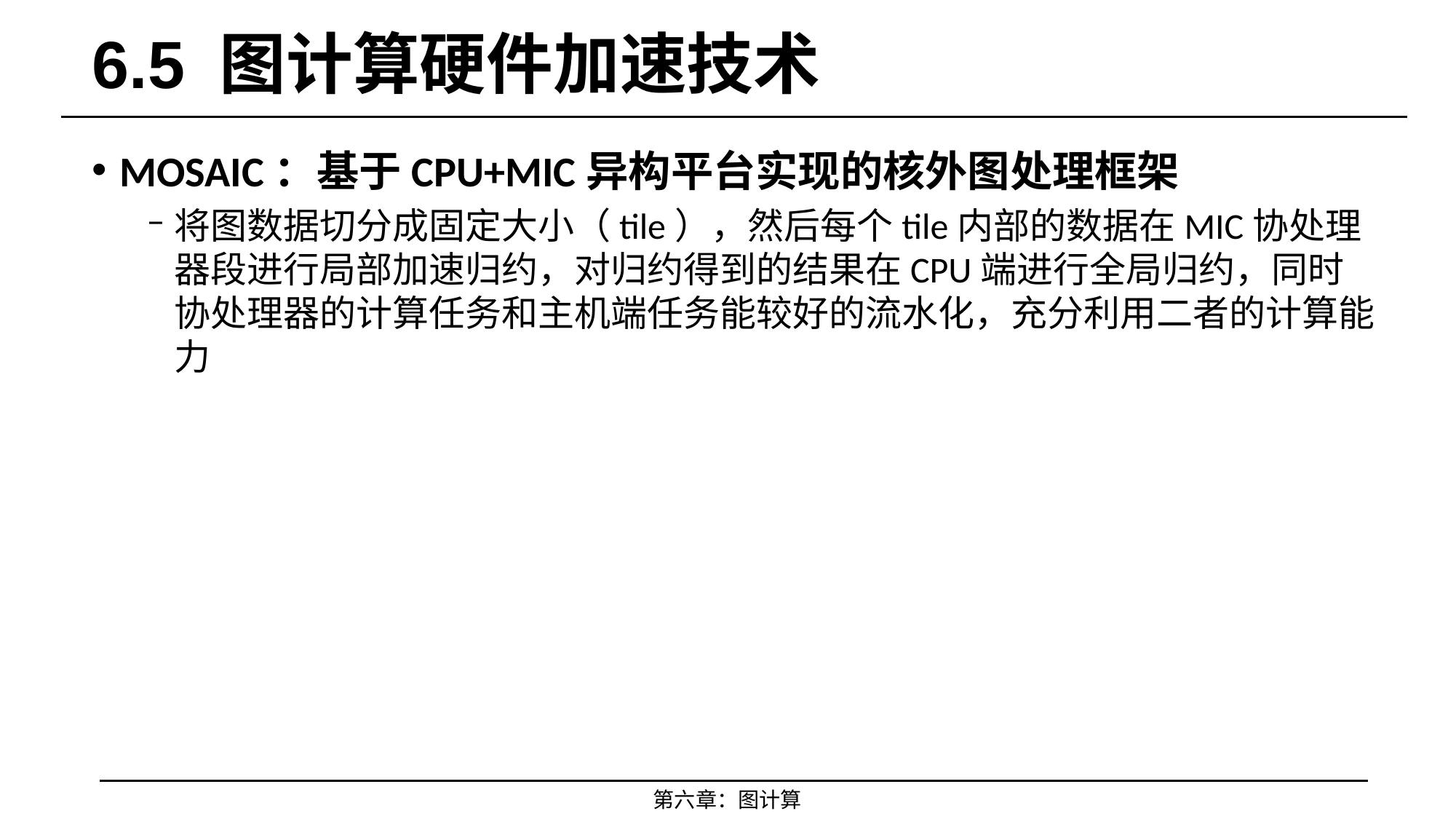

# 6.5 图计算硬件加速技术
MOSAIC：基于CPU+MIC异构平台实现的核外图处理框架
将图数据切分成固定大小（tile），然后每个tile内部的数据在MIC协处理器段进行局部加速归约，对归约得到的结果在CPU端进行全局归约，同时协处理器的计算任务和主机端任务能较好的流水化，充分利用二者的计算能力